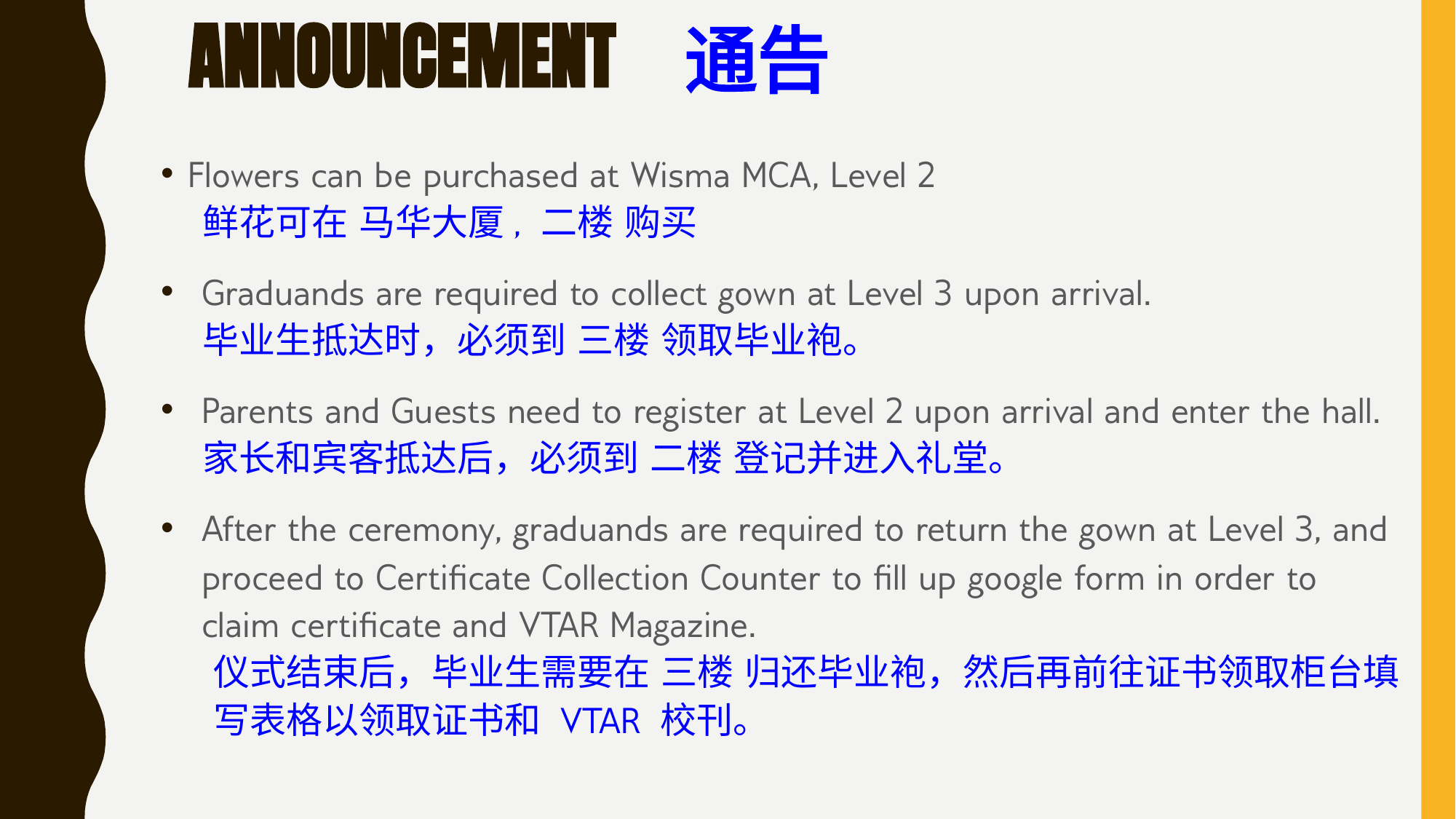

# ANNOUNCEMENT   通告
Flowers can be purchased at Wisma MCA, Level 2
   鲜花可在 马华大厦, 二楼 购买

Graduands are required to collect gown at Level 3 upon arrival.
   毕业生抵达时，必须到 三楼 领取毕业袍。

Parents and Guests need to register at Level 2 upon arrival and enter the hall.
   家长和宾客抵达后，必须到 二楼 登记并进入礼堂。

After the ceremony, graduands are required to return the gown at Level 3, and proceed to Certificate Collection Counter to fill up google form in order to claim certificate and VTAR Magazine.
    仪式结束后，毕业生需要在 三楼 归还毕业袍，然后再前往证书领取柜台填
    写表格以领取证书和 VTAR 校刊。